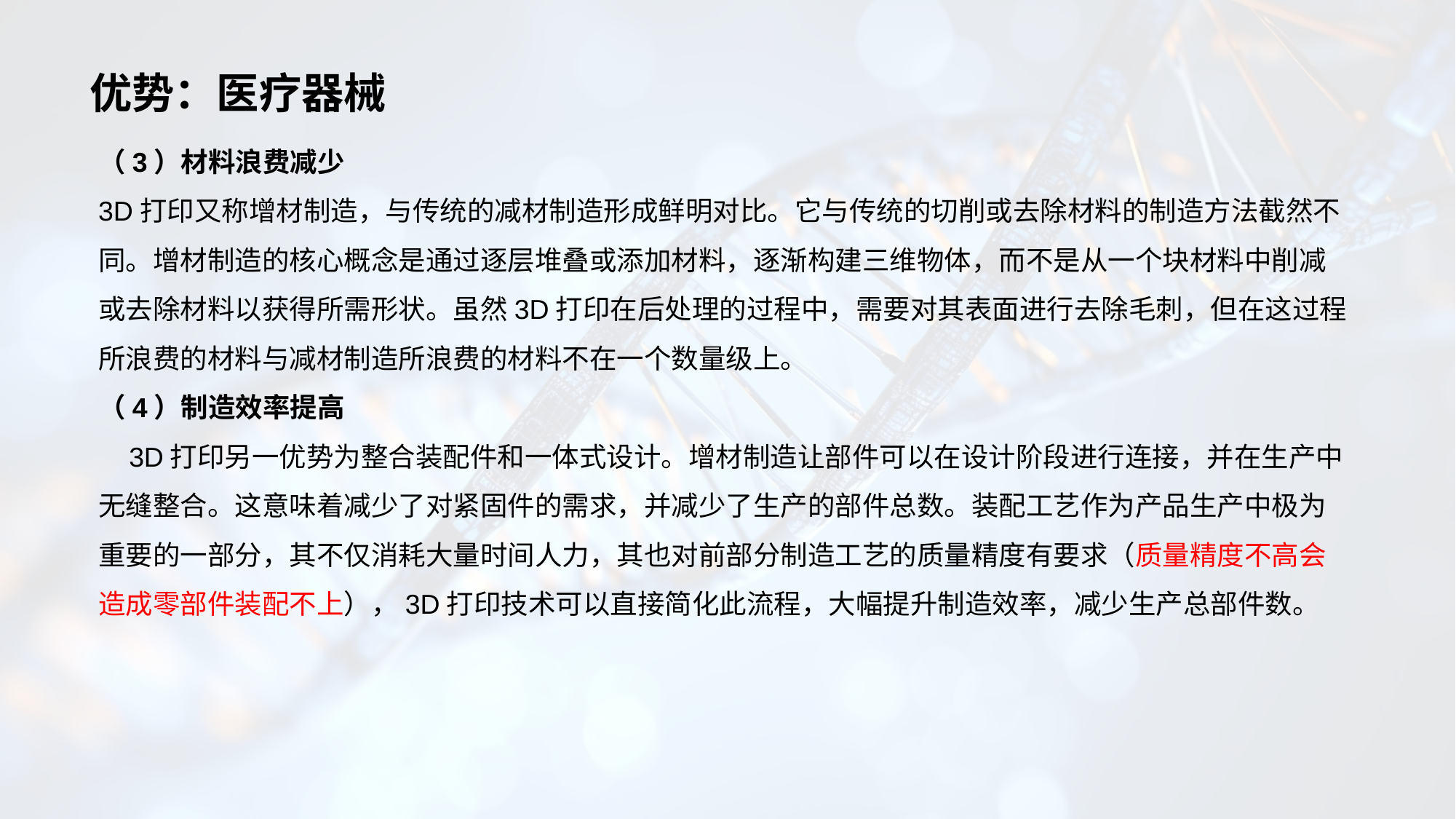

# 优势：医疗器械
（3）材料浪费减少
3D打印又称增材制造，与传统的减材制造形成鲜明对比。它与传统的切削或去除材料的制造方法截然不同。增材制造的核心概念是通过逐层堆叠或添加材料，逐渐构建三维物体，而不是从一个块材料中削减或去除材料以获得所需形状。虽然3D打印在后处理的过程中，需要对其表面进行去除毛刺，但在这过程所浪费的材料与减材制造所浪费的材料不在一个数量级上。
（4）制造效率提高
    3D打印另一优势为整合装配件和一体式设计。增材制造让部件可以在设计阶段进行连接，并在生产中无缝整合。这意味着减少了对紧固件的需求，并减少了生产的部件总数。装配工艺作为产品生产中极为重要的一部分，其不仅消耗大量时间人力，其也对前部分制造工艺的质量精度有要求（质量精度不高会造成零部件装配不上），3D打印技术可以直接简化此流程，大幅提升制造效率，减少生产总部件数。